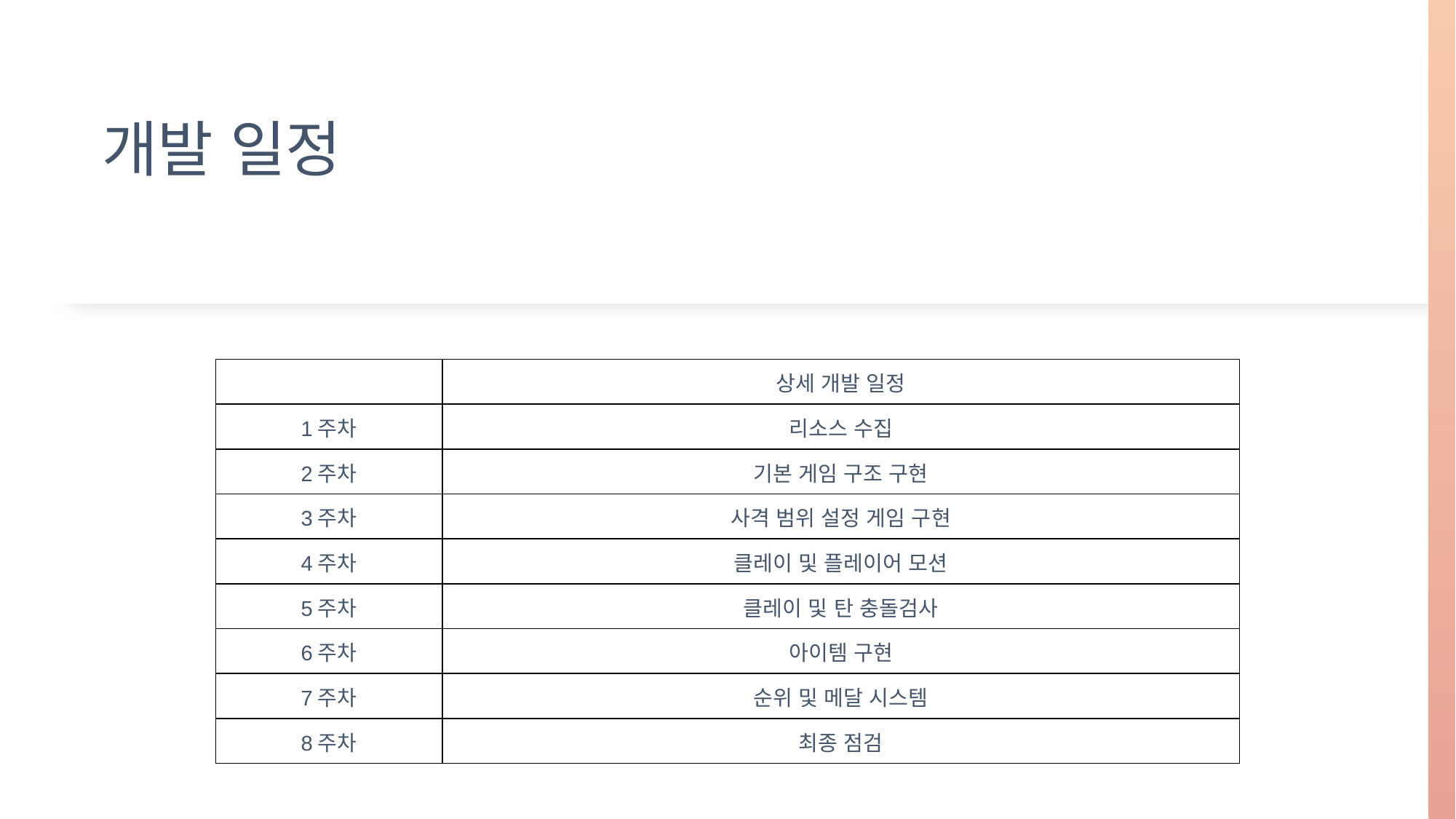

# 개발 일정
|  | 상세 개발 일정 |
| --- | --- |
| 1주차 | 리소스 수집 |
| 2주차 | 기본 게임 구조 구현 |
| 3주차 | 사격 범위 설정 게임 구현 |
| 4주차 | 클레이 및 플레이어 모션 |
| 5주차 | 클레이 및 탄 충돌검사 |
| 6주차 | 아이템 구현 |
| 7주차 | 순위 및 메달 시스템 |
| 8주차 | 최종 점검 |